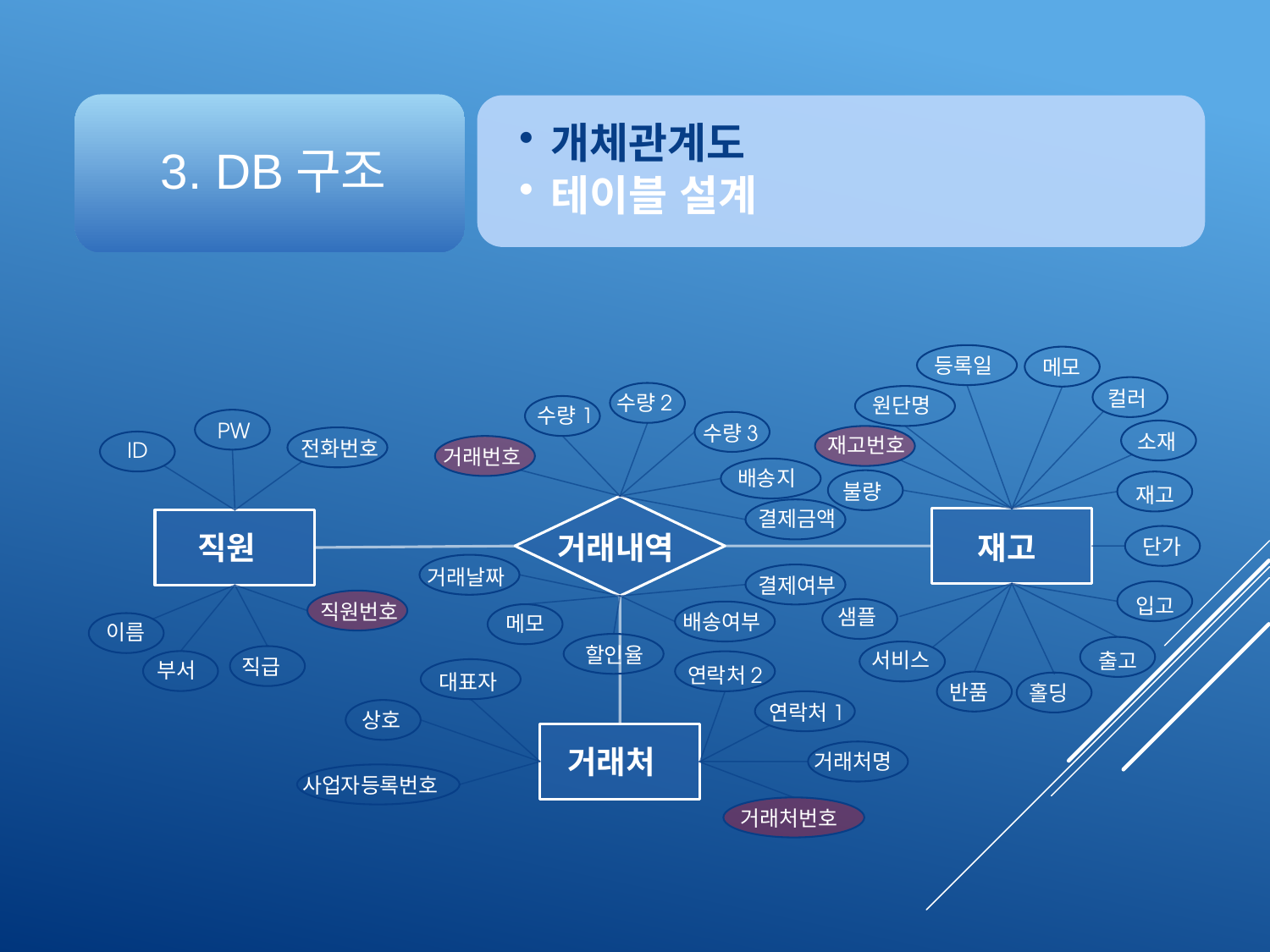

개체관계도
테이블 설계
3. DB구조

등록일

메모

컬러

수량2

원단명
수량1

PW

수량3

소재
재고번호

전화번호
ID

거래번호

배송지

불량
재고

결제금액

직원
거래내역
재고

단가

거래날짜

결제여부

입고

직원번호
샘플

배송여부

메모
이름

할인율

서비스

출고

직급
부서

연락처2

대표자

반품
홀딩

연락처1

상호

거래처

거래처명

사업자등록번호

거래처번호